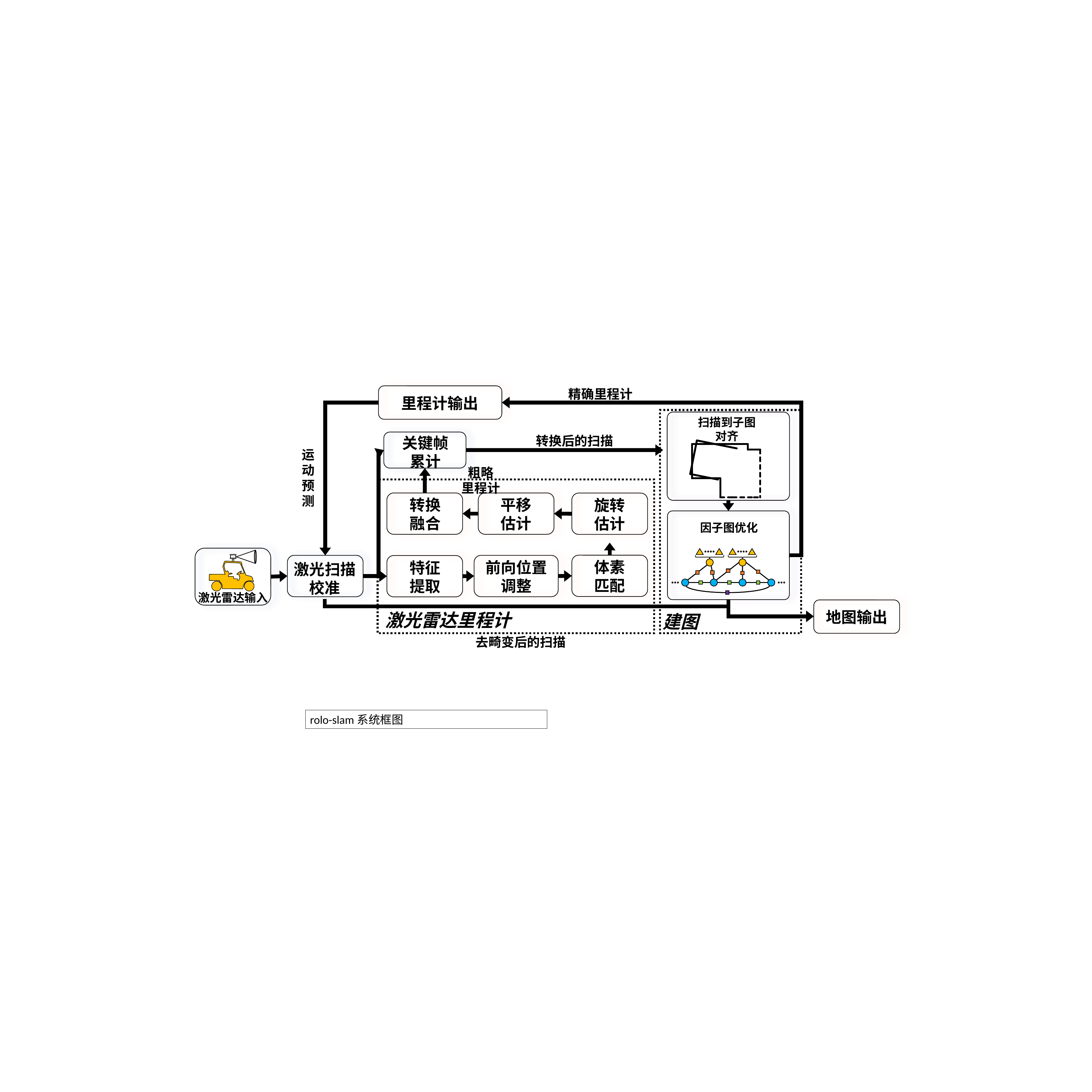

精确里程计

里程计输出

扫描到子图
对齐
转换后的扫描
关键帧
累计

运动预测
粗略
里程计

转换
融合

平移
估计
旋转
估计

因子图优化

体素
匹配

前向位置
调整
特征
提取
激光扫描
校准

激光雷达输入

地图输出
激光雷达里程计
建图
去畸变后的扫描
rolo-slam系统框图